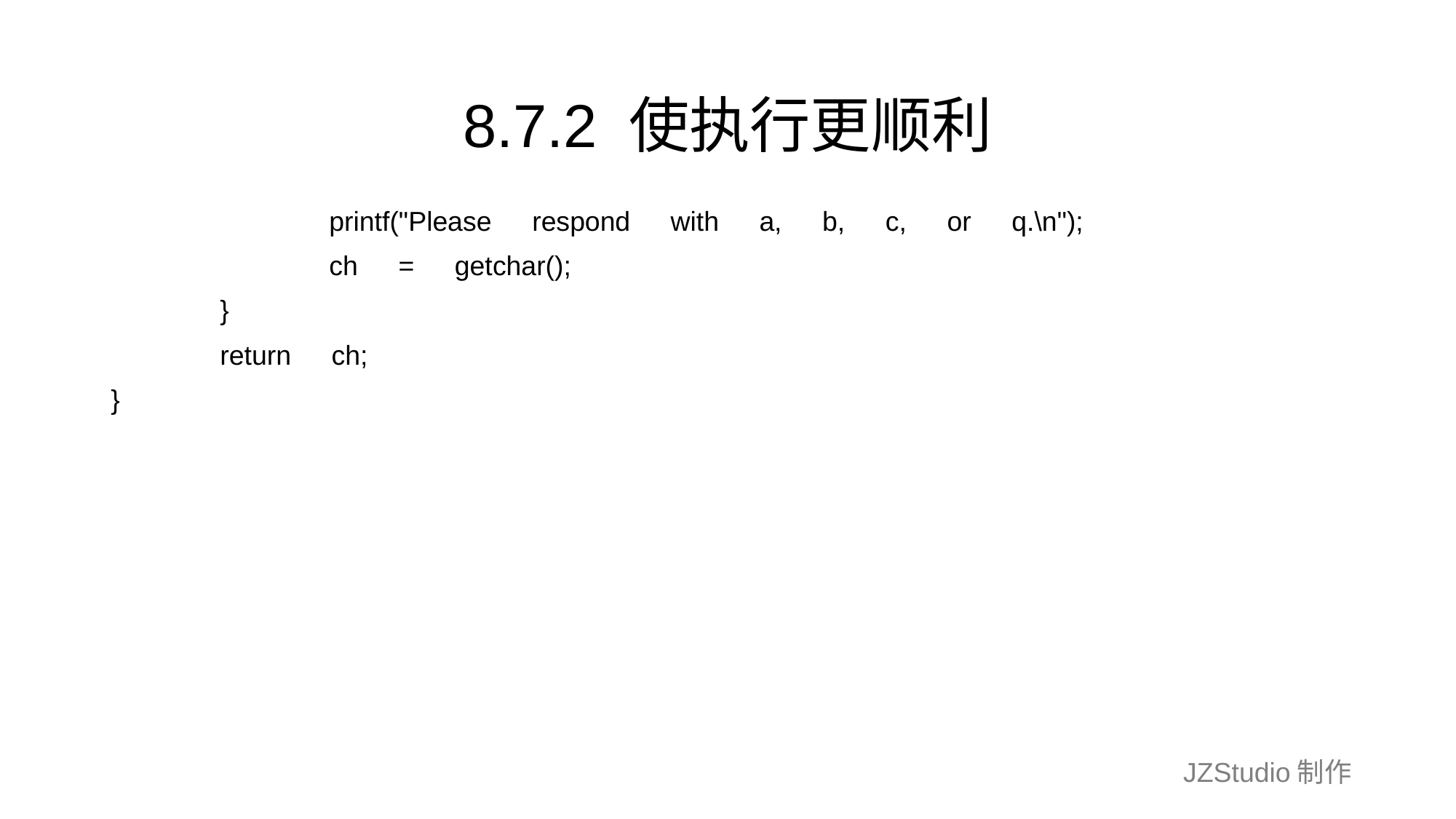

# 8.7.2 使执行更顺利
		printf("Please　respond　with　a,　b,　c,　or　q.\n");
		ch　=　getchar();
	}
	return　ch;
}